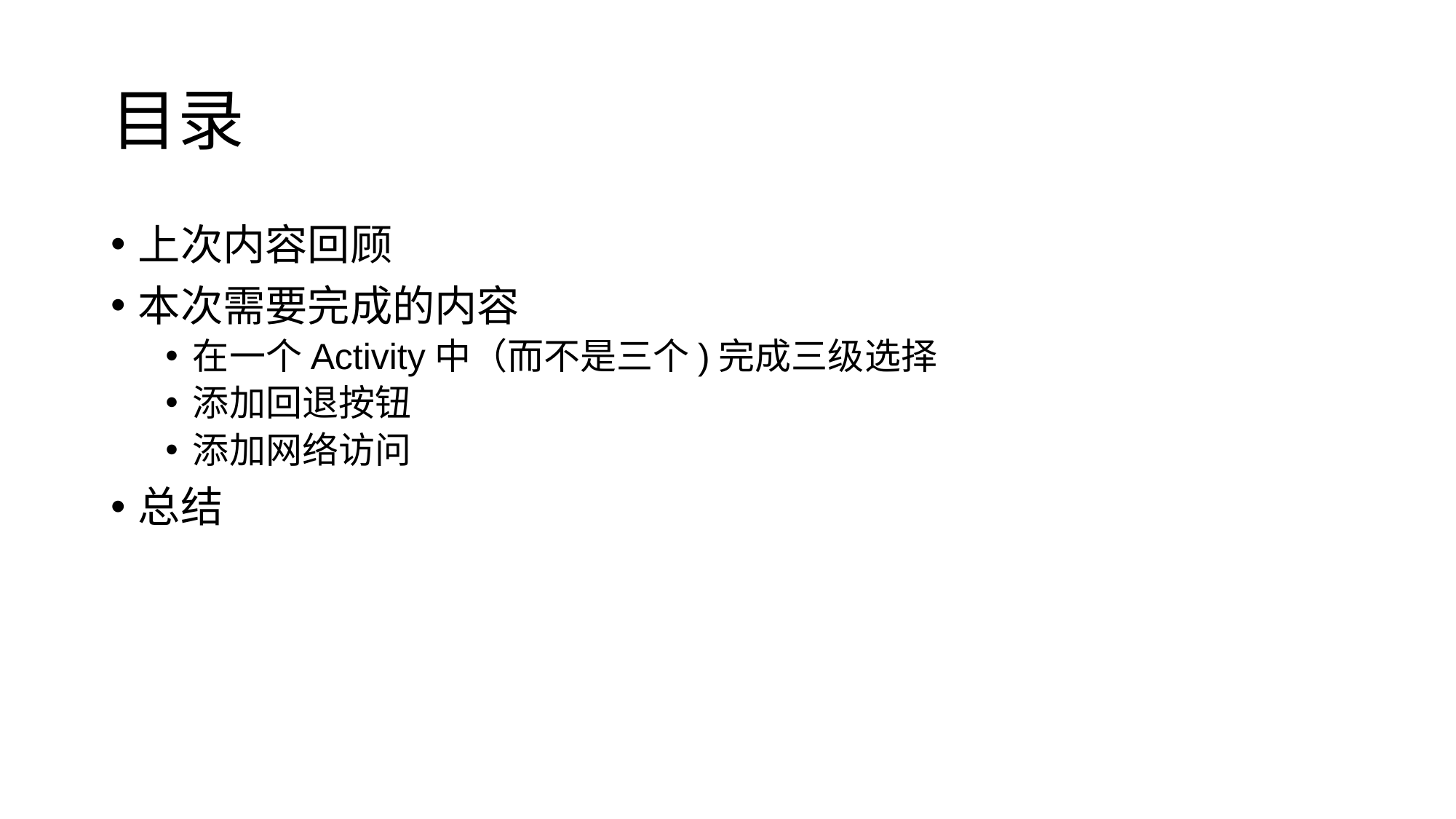

# 目录
上次内容回顾
本次需要完成的内容
在一个Activity中（而不是三个)完成三级选择
添加回退按钮
添加网络访问
总结